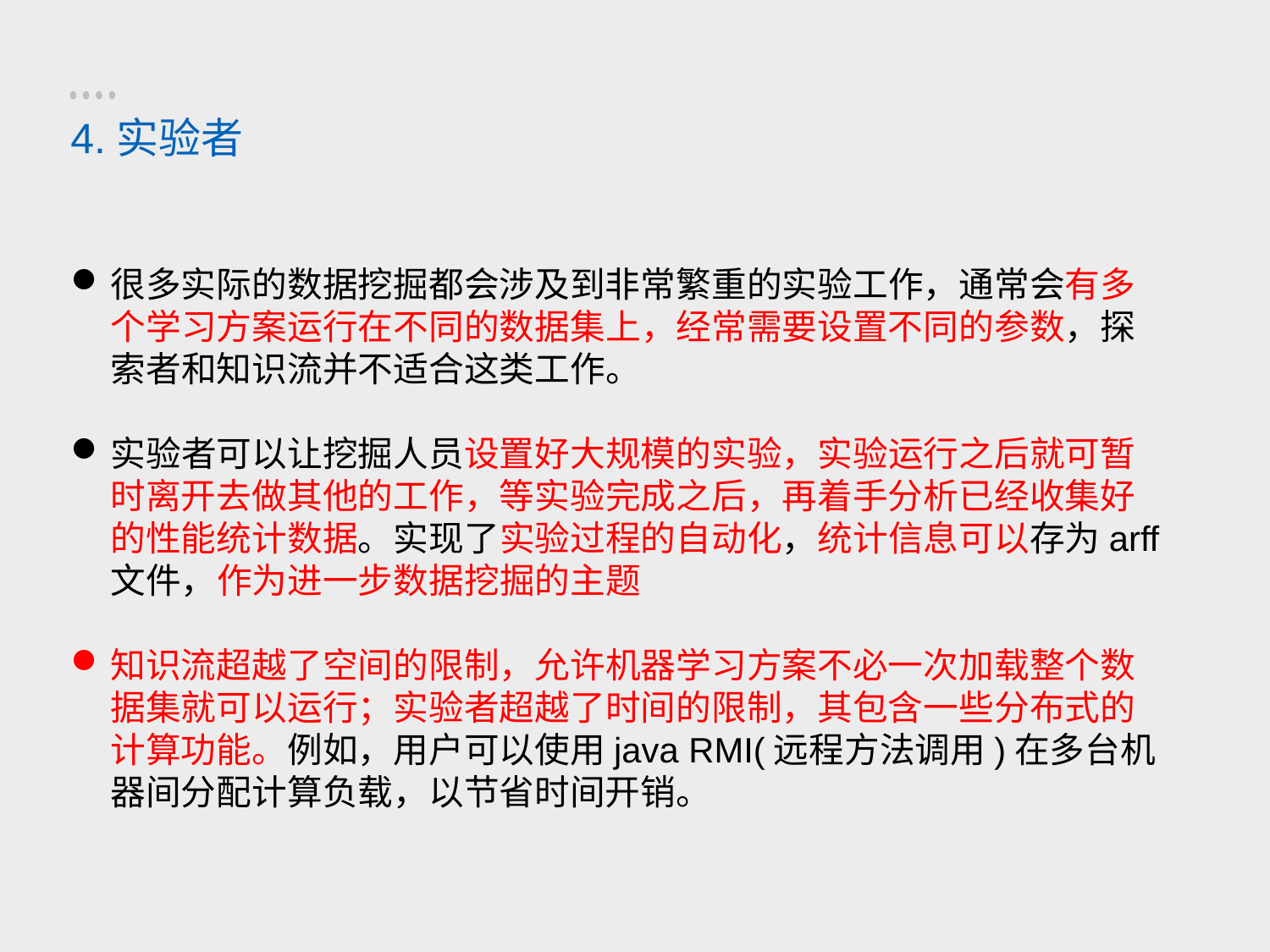

4.实验者
很多实际的数据挖掘都会涉及到非常繁重的实验工作，通常会有多个学习方案运行在不同的数据集上，经常需要设置不同的参数，探索者和知识流并不适合这类工作。

实验者可以让挖掘人员设置好大规模的实验，实验运行之后就可暂时离开去做其他的工作，等实验完成之后，再着手分析已经收集好的性能统计数据。实现了实验过程的自动化，统计信息可以存为arff文件，作为进一步数据挖掘的主题

知识流超越了空间的限制，允许机器学习方案不必一次加载整个数据集就可以运行；实验者超越了时间的限制，其包含一些分布式的计算功能。例如，用户可以使用java RMI(远程方法调用)在多台机器间分配计算负载，以节省时间开销。